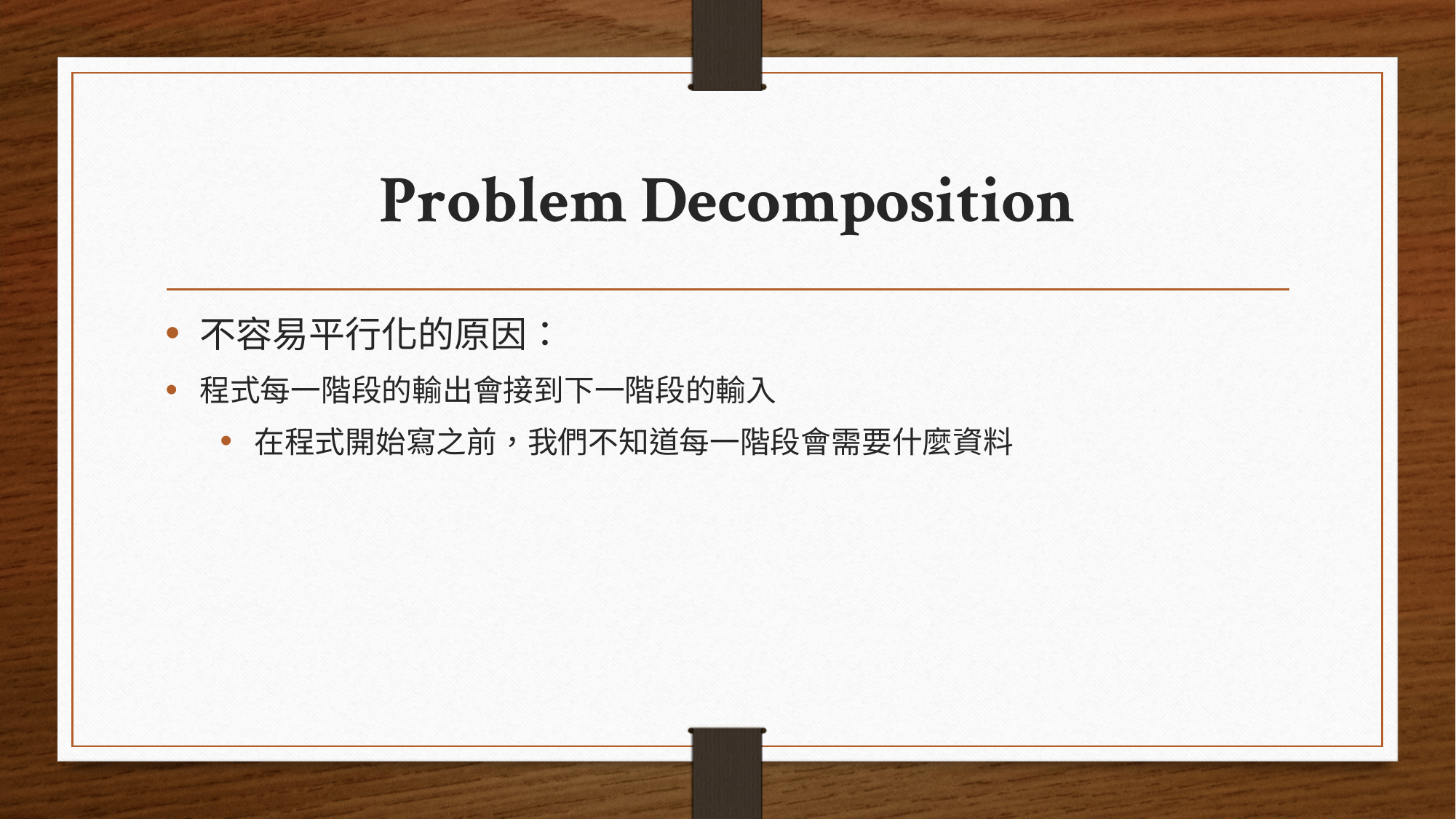

# Problem Decomposition
不容易平行化的原因：
程式每一階段的輸出會接到下一階段的輸入
在程式開始寫之前，我們不知道每一階段會需要什麼資料